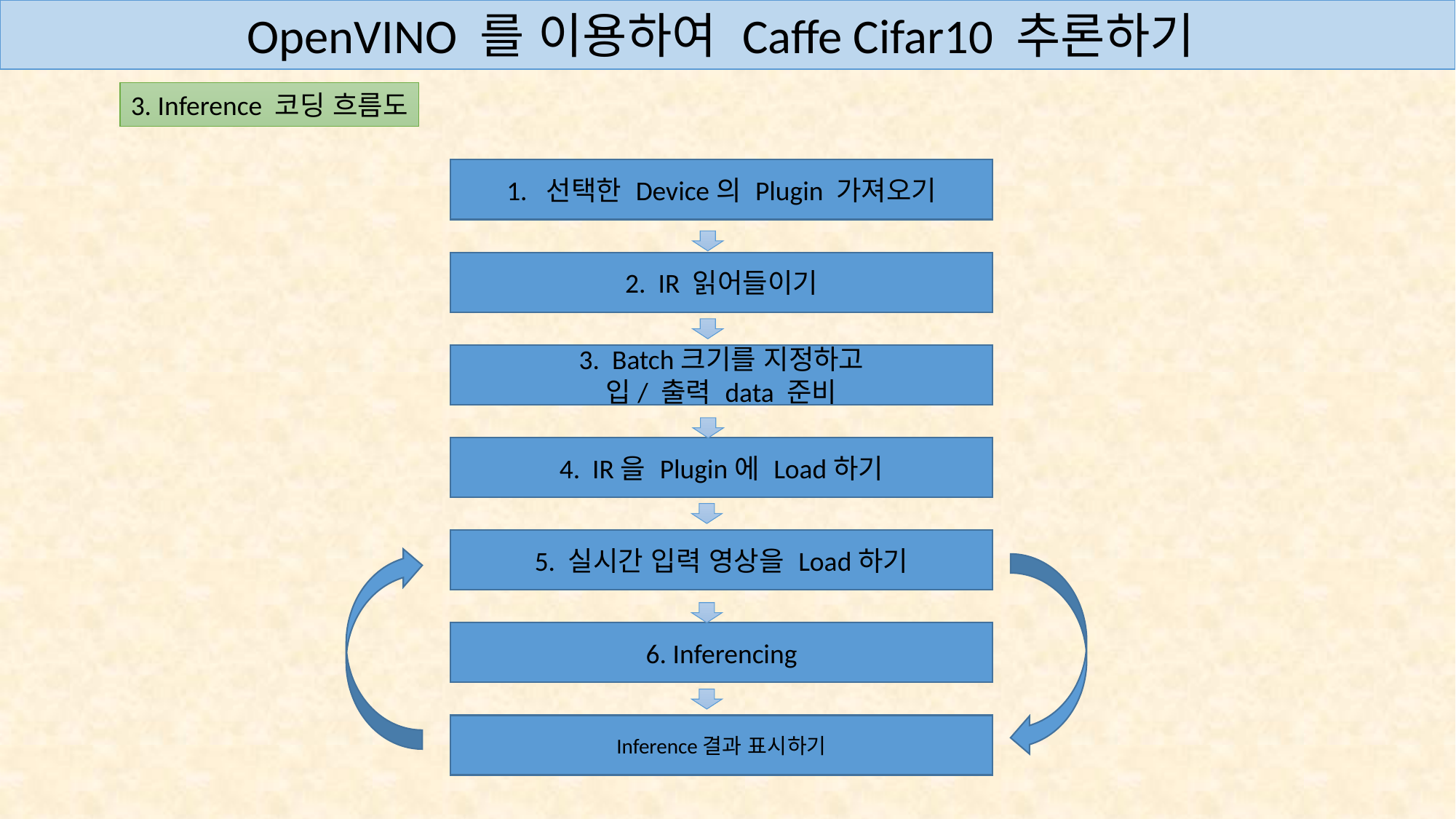

OpenVINO 를 이용하여 Caffe Cifar10 추론하기
3. Inference 코딩 흐름도
1.  선택한 Device의 Plugin 가져오기

2.  IR 읽어들이기

3.  Batch크기를 지정하고
입/ 출력 data 준비

4.  IR을 Plugin에 Load하기

5. 실시간 입력 영상을 Load하기

6. Inferencing

Inference결과 표시하기